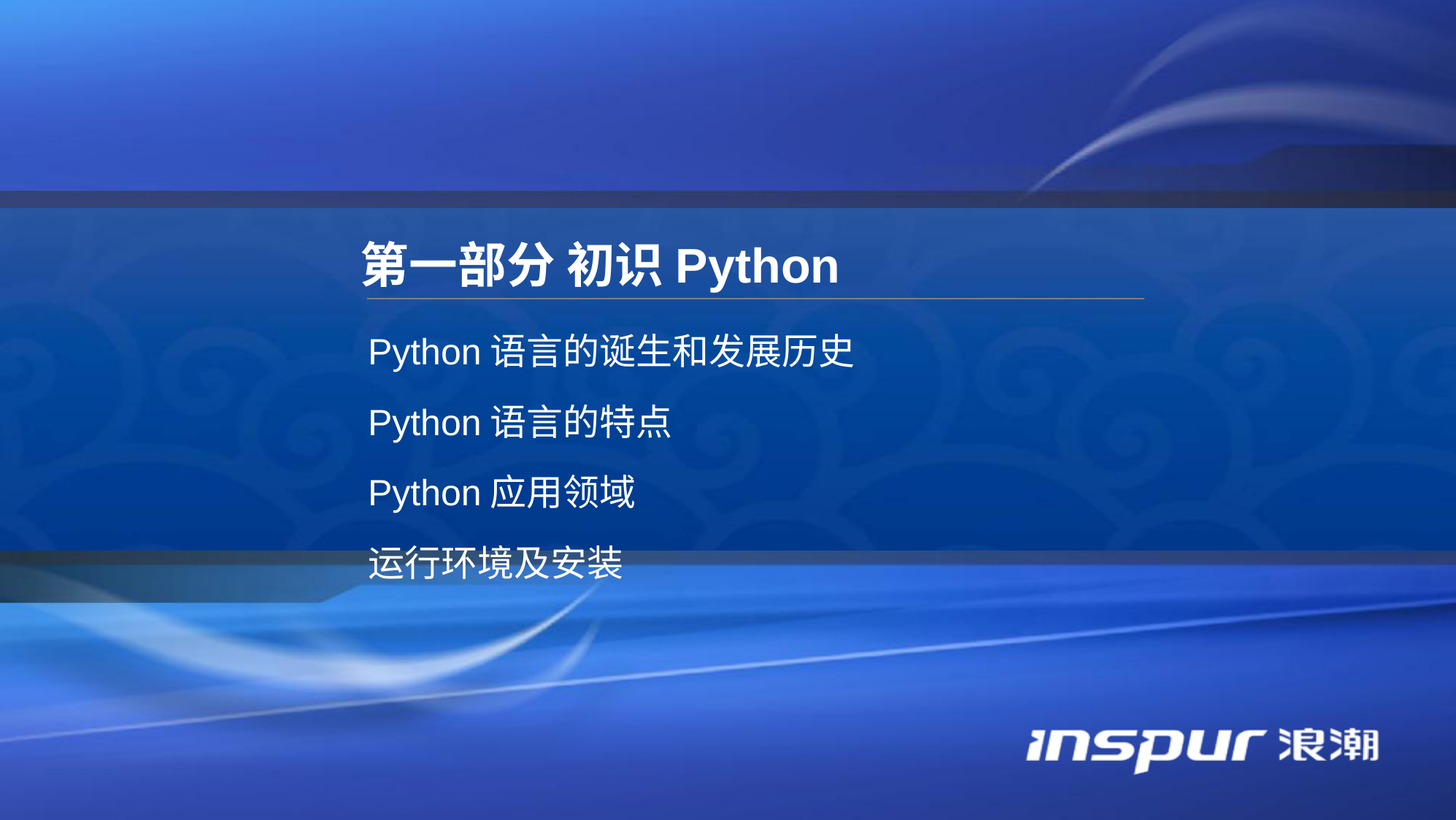

第一部分 初识Python
Python语言的诞生和发展历史
Python语言的特点
Python应用领域
运行环境及安装